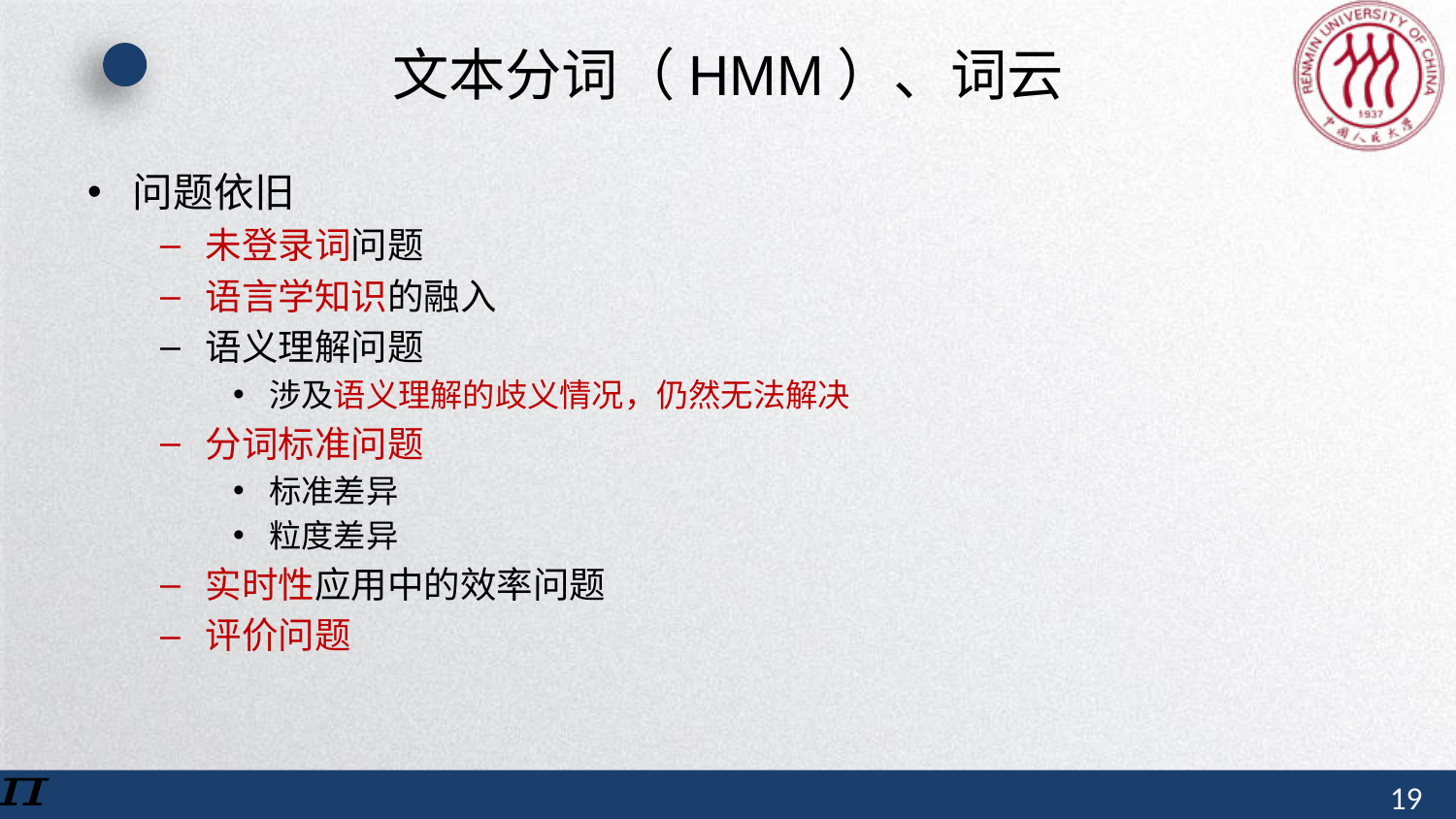

# 文本分词（HMM）、词云
问题依旧
未登录词问题
语言学知识的融入
语义理解问题
涉及语义理解的歧义情况，仍然无法解决
分词标准问题
标准差异
粒度差异
实时性应用中的效率问题
评价问题